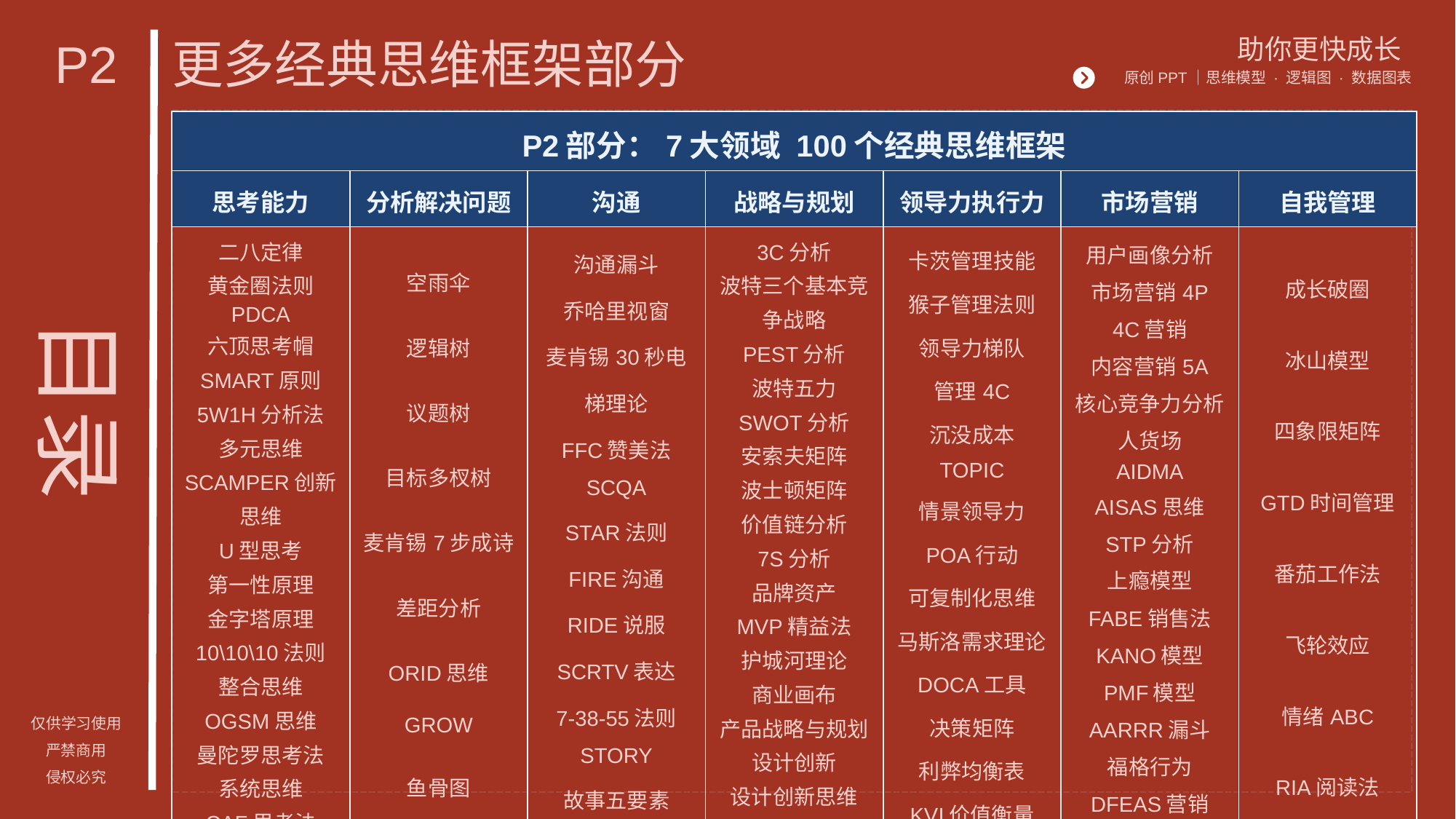

P2
# 更多经典思维框架部分
| P2部分：7大领域 100个经典思维框架 |  |  |  |  |  |  |
| --- | --- | --- | --- | --- | --- | --- |
| 思考能力 | 分析解决问题 | 沟通 | 战略与规划 | 领导力执行力 | 市场营销 | 自我管理 |
| 二八定律 黄金圈法则 PDCA 六顶思考帽 SMART原则 5W1H分析法 多元思维 SCAMPER创新思维 U型思考 第一性原理 金字塔原理 10\10\10法则 整合思维 OGSM思维 曼陀罗思考法 系统思维 CAF思考法 PMI思考法 逆向思维 | 空雨伞 逻辑树 议题树 目标多杈树 麦肯锡7步成诗 差距分析 ORID思维 GROW 鱼骨图 5M1E分析法 | 沟通漏斗 乔哈里视窗 麦肯锡30秒电梯理论 FFC赞美法 SCQA STAR法则 FIRE沟通 RIDE说服 SCRTV表达 7-38-55法则 STORY 故事五要素 英雄之旅 | 3C分析 波特三个基本竞争战略 PEST分析 波特五力 SWOT分析 安索夫矩阵 波士顿矩阵 价值链分析 7S分析 品牌资产 MVP精益法 护城河理论 商业画布 产品战略与规划 设计创新 设计创新思维 定位地图 生产微笑曲线 | 卡茨管理技能 猴子管理法则 领导力梯队 管理4C 沉没成本 TOPIC 情景领导力 POA行动 可复制化思维 马斯洛需求理论 DOCA工具 决策矩阵 利弊均衡表 KVI价值衡量 ABC分类法 | 用户画像分析 市场营销4P 4C营销 内容营销5A 核心竞争力分析 人货场 AIDMA AISAS思维 STP分析 上瘾模型 FABE销售法 KANO模型 PMF模型 AARRR漏斗 福格行为 DFEAS营销 峰值定律 五大圈层 | 成长破圈 冰山模型 四象限矩阵 GTD时间管理 番茄工作法 飞轮效应 情绪ABC RIA阅读法 费曼学习法 |